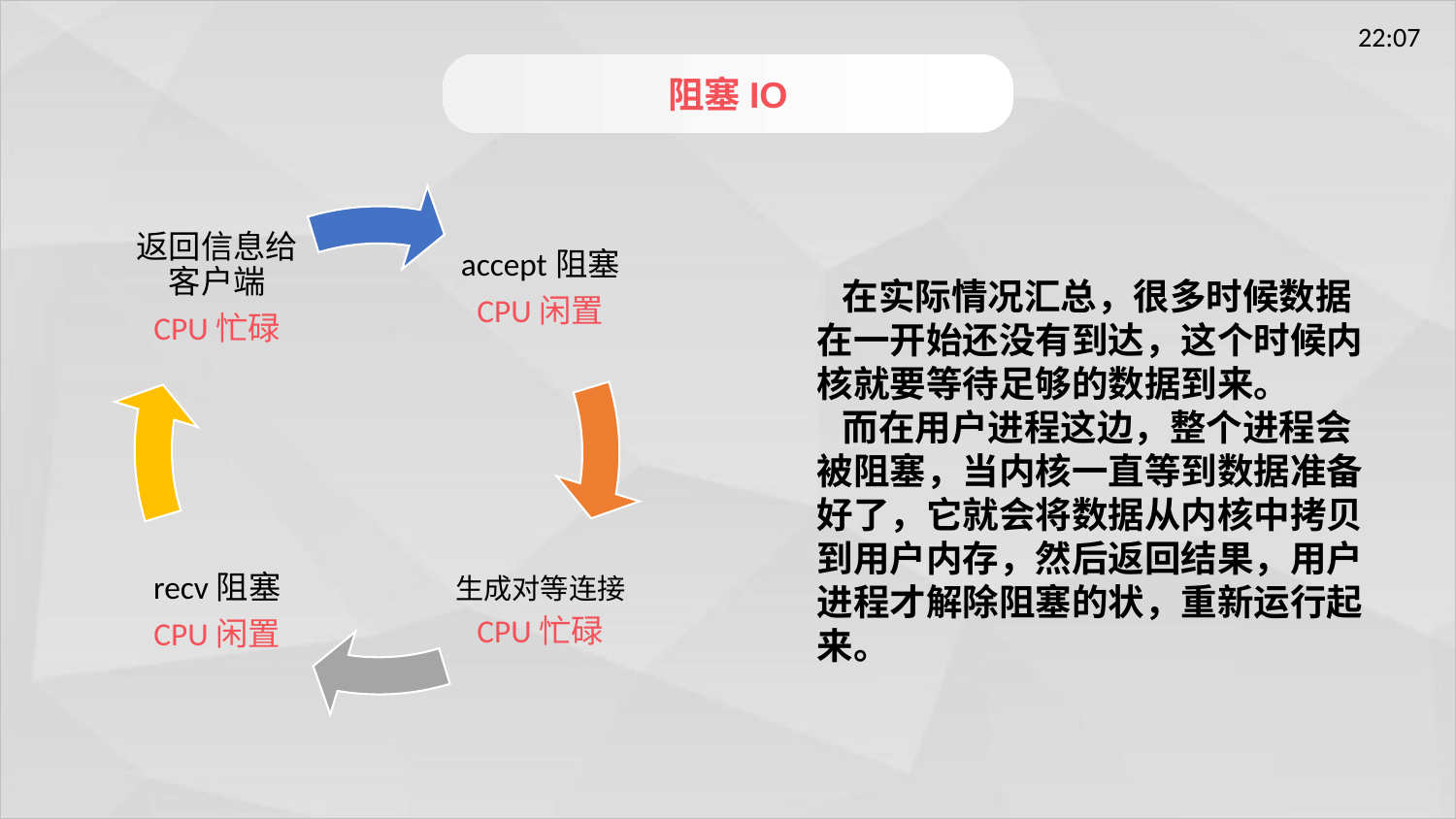

阻塞IO
accept阻塞
CPU闲置
生成对等连接
CPU忙碌
recv阻塞
CPU闲置
返回信息给客户端
CPU忙碌
  在实际情况汇总，很多时候数据在一开始还没有到达，这个时候内核就要等待足够的数据到来。
  而在用户进程这边，整个进程会被阻塞，当内核一直等到数据准备好了，它就会将数据从内核中拷贝到用户内存，然后返回结果，用户进程才解除阻塞的状，重新运行起来。